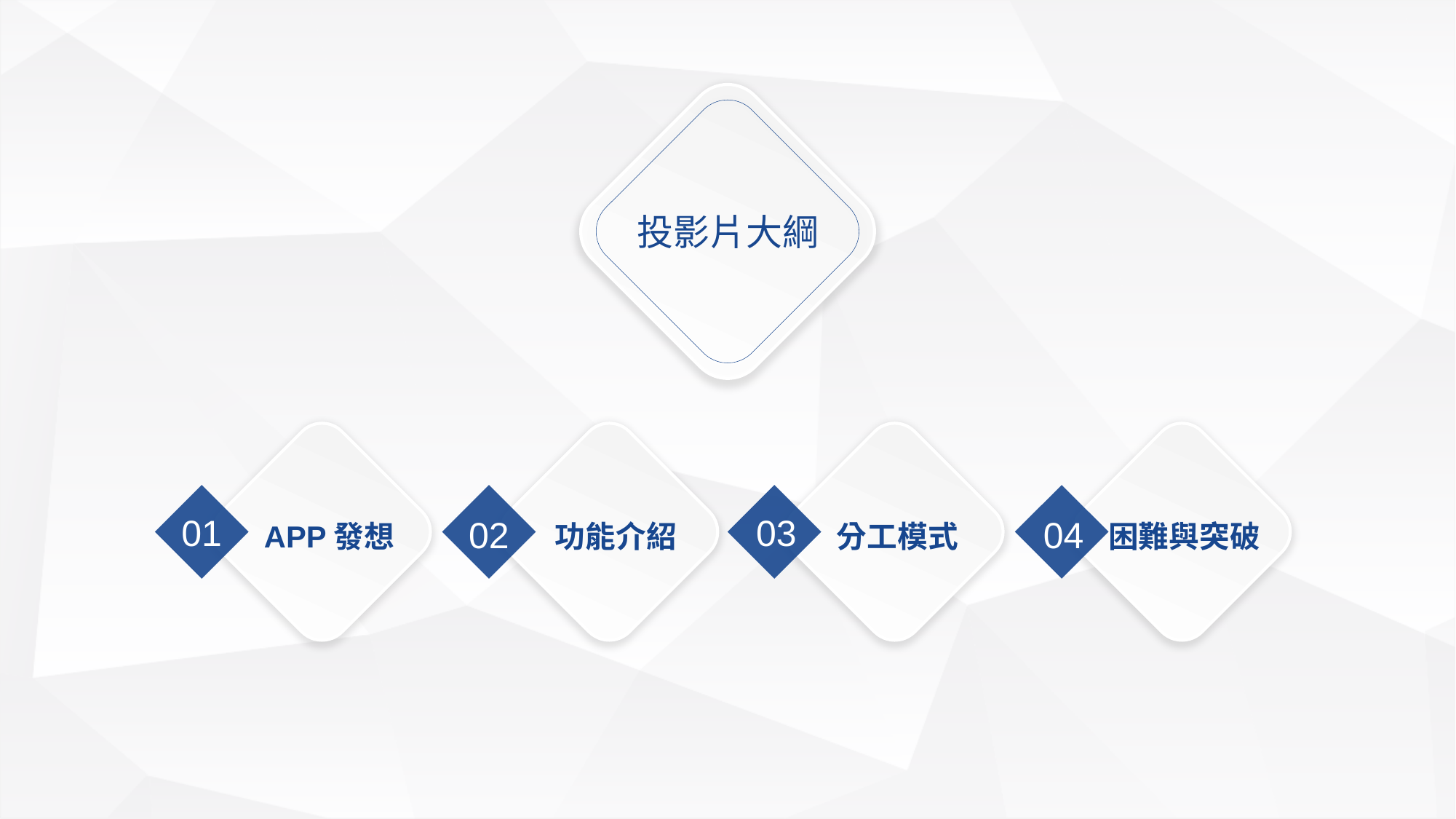

投影片大綱

01
03
02
04
APP發想
功能介紹
分工模式
困難與突破